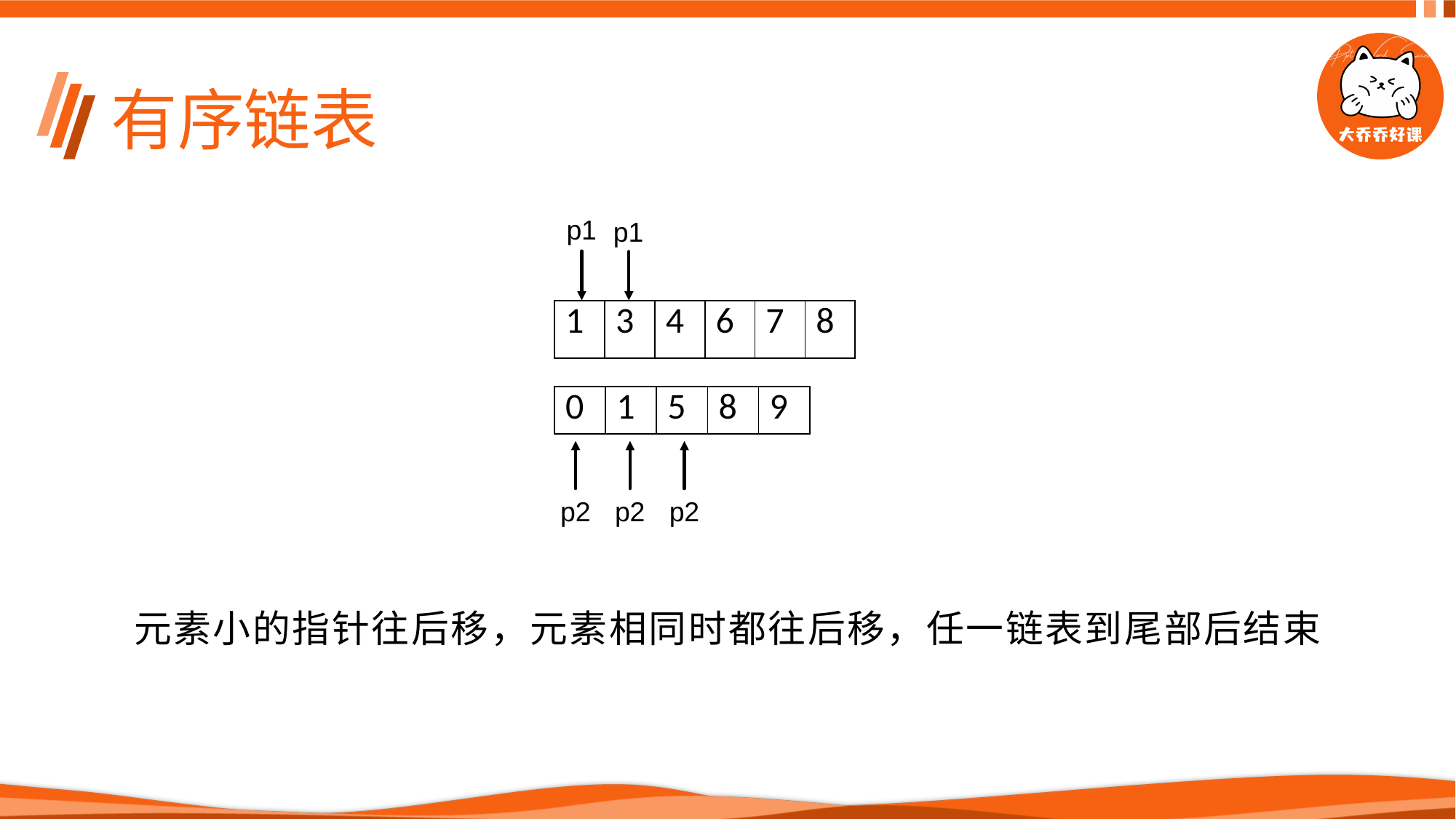

# 有序链表
p1
p1
| 1 | 3 | 4 | 6 | 7 | 8 |
| --- | --- | --- | --- | --- | --- |
| 0 | 1 | 5 | 8 | 9 |
| --- | --- | --- | --- | --- |
p2
p2
p2
元素小的指针往后移，元素相同时都往后移，任一链表到尾部后结束